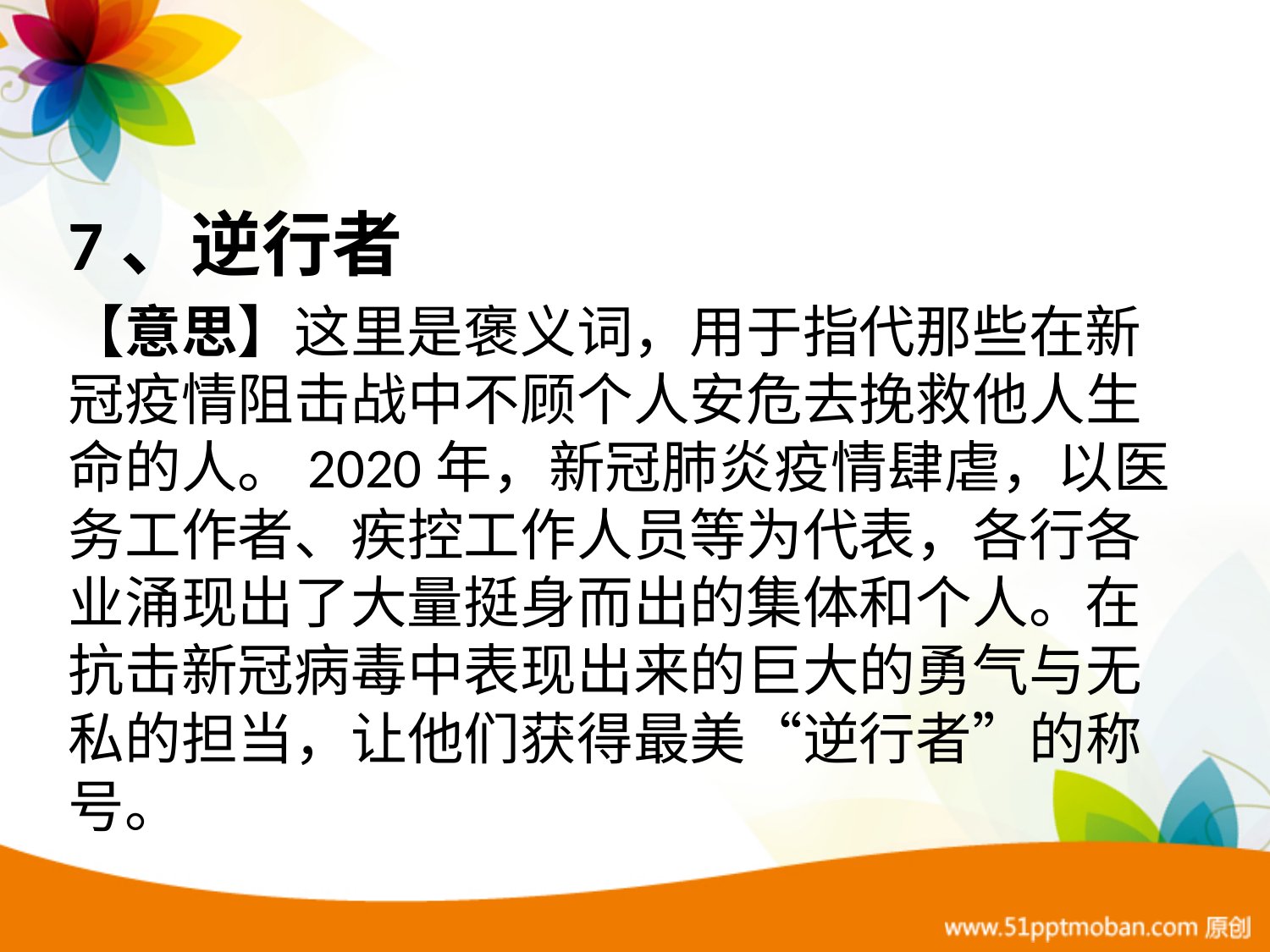

7、逆行者
【意思】这里是褒义词，用于指代那些在新冠疫情阻击战中不顾个人安危去挽救他人生命的人。2020年，新冠肺炎疫情肆虐，以医务工作者、疾控工作人员等为代表，各行各业涌现出了大量挺身而出的集体和个人。在抗击新冠病毒中表现出来的巨大的勇气与无私的担当，让他们获得最美“逆行者”的称号。